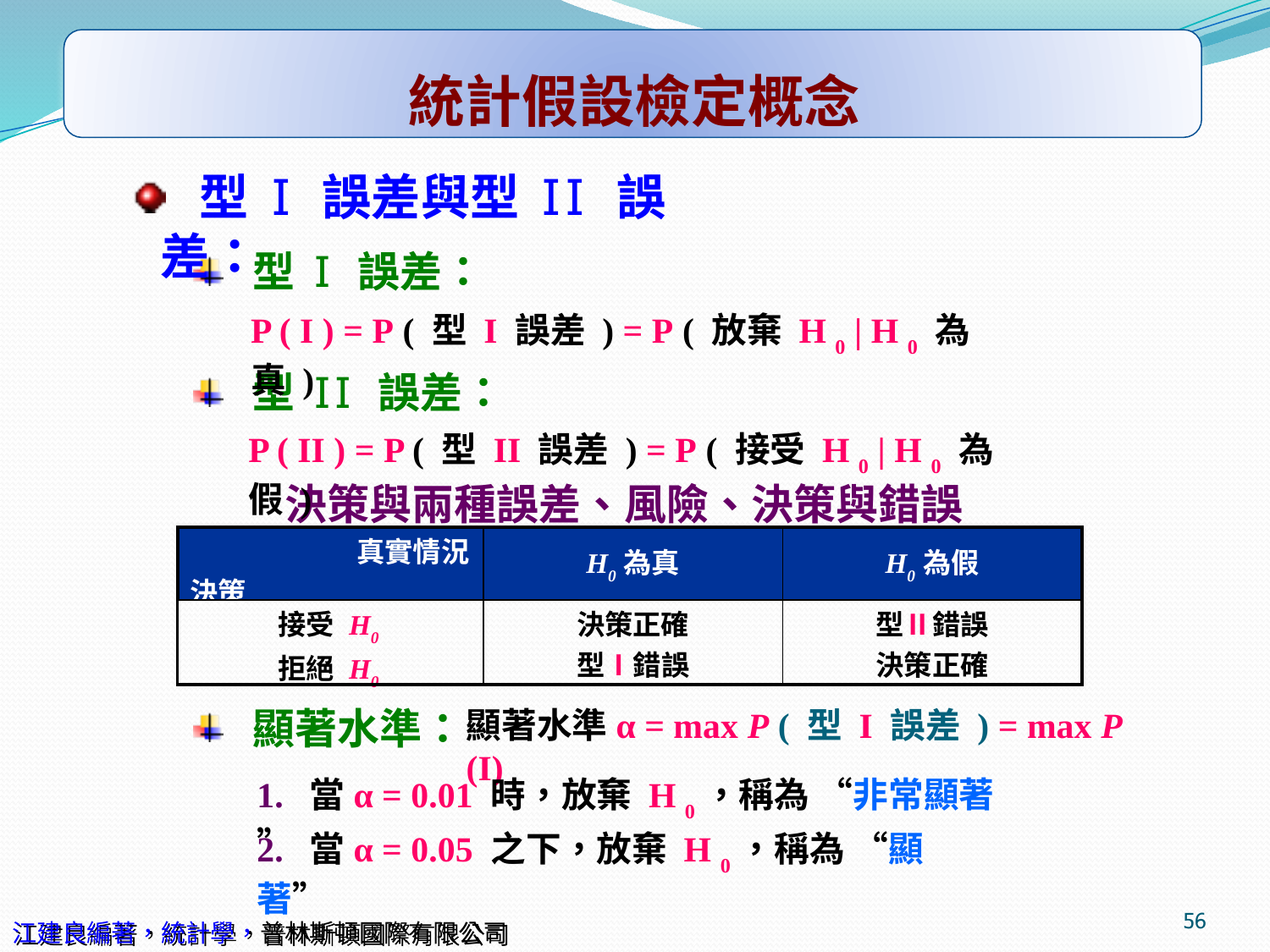

# 統計假設檢定概念
  型 I 誤差與型 II 誤差：
  型 I 誤差：
P ( I ) = P ( 型 I 誤差 ) = P ( 放棄 H 0 | H 0 為真 )
  型 II 誤差：
P ( II ) = P ( 型 II 誤差 ) = P ( 接受 H 0 | H 0 為假 )
決策與兩種誤差、風險、決策與錯誤
| 真實情況 決策 | H0 為真 | H0 為假 |
| --- | --- | --- |
| 接受 H0 拒絕 H0 | 決策正確 型Ⅰ錯誤 | 型Ⅱ錯誤 決策正確 |
  顯著水準：
顯著水準α = max P ( 型 I 誤差 ) = max P (I)
1.  當α = 0.01 時，放棄 H 0，稱為 “非常顯著”
2.  當α = 0.05 之下，放棄 H 0，稱為 “顯著”
56
江建良編著，統計學，普林斯頓國際有限公司